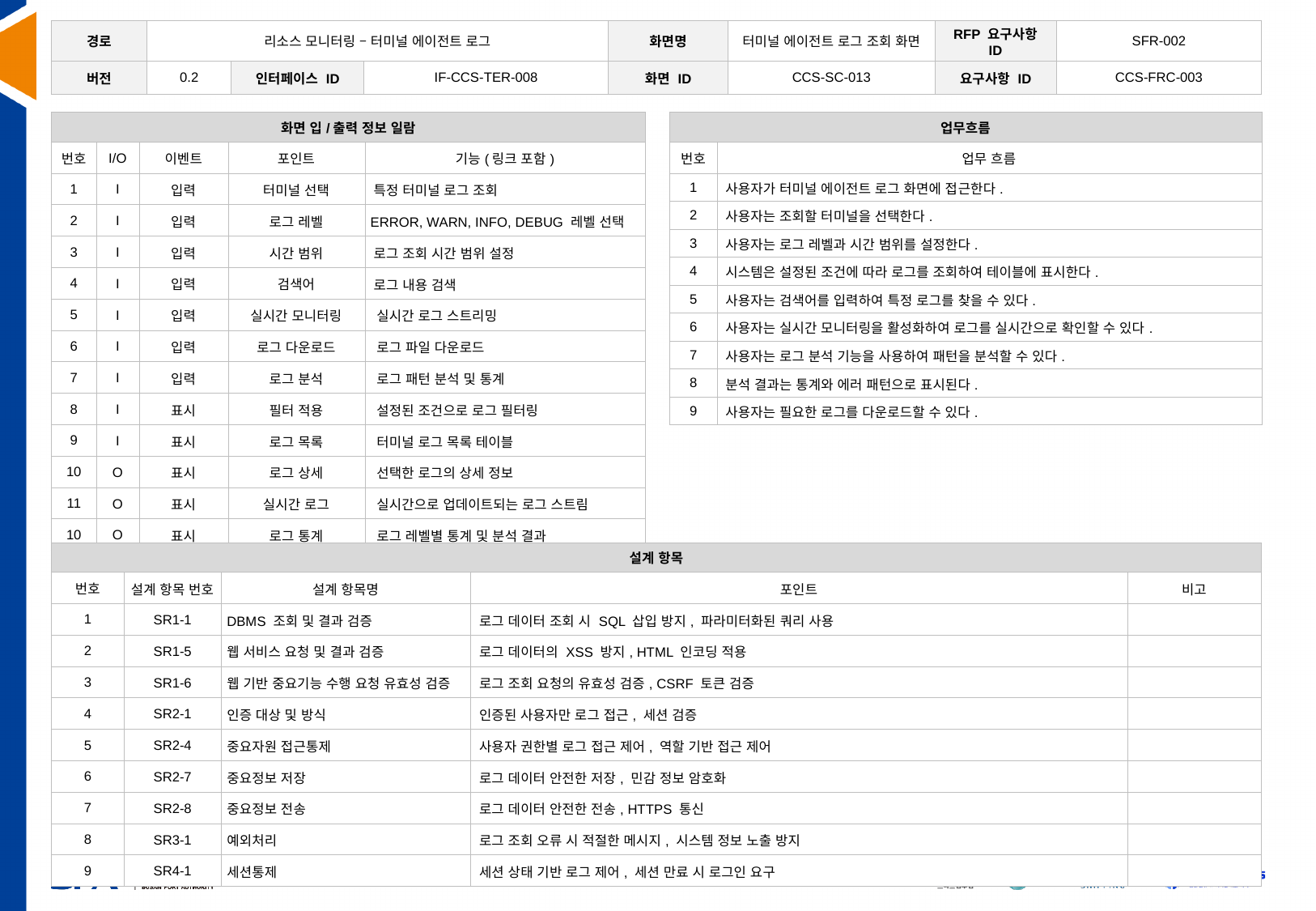

| 경로 | 리소스 모니터링 – 터미널 에이전트 로그 |  |  | 화면명 | 터미널 에이전트 로그 조회 화면 | RFP 요구사항 ID | SFR-002 |
| --- | --- | --- | --- | --- | --- | --- | --- |
| 버전 | 0.2 | 인터페이스 ID | IF-CCS-TER-008 | 화면 ID | CCS-SC-013 | 요구사항 ID | CCS-FRC-003 |
| 화면 입/출력 정보 일람 |  |  |  |  |
| --- | --- | --- | --- | --- |
| 번호 | I/O | 이벤트 | 포인트 | 기능(링크 포함) |
| 1 | I | 입력 | 터미널 선택 | 특정 터미널 로그 조회 |
| 2 | I | 입력 | 로그 레벨 | ERROR, WARN, INFO, DEBUG 레벨 선택 |
| 3 | I | 입력 | 시간 범위 | 로그 조회 시간 범위 설정 |
| 4 | I | 입력 | 검색어 | 로그 내용 검색 |
| 5 | I | 입력 | 실시간 모니터링 | 실시간 로그 스트리밍 |
| 6 | I | 입력 | 로그 다운로드 | 로그 파일 다운로드 |
| 7 | I | 입력 | 로그 분석 | 로그 패턴 분석 및 통계 |
| 8 | I | 표시 | 필터 적용 | 설정된 조건으로 로그 필터링 |
| 9 | I | 표시 | 로그 목록 | 터미널 로그 목록 테이블 |
| 10 | O | 표시 | 로그 상세 | 선택한 로그의 상세 정보 |
| 11 | O | 표시 | 실시간 로그 | 실시간으로 업데이트되는 로그 스트림 |
| 10 | O | 표시 | 로그 통계 | 로그 레벨별 통계 및 분석 결과 |
| 11 | O | 표시 | 에러 패턴 | 에러 로그 패턴 분석 결과 |
| 업무흐름 |  |
| --- | --- |
| 번호 | 업무 흐름 |
| 1 | 사용자가 터미널 에이전트 로그 화면에 접근한다. |
| 2 | 사용자는 조회할 터미널을 선택한다. |
| 3 | 사용자는 로그 레벨과 시간 범위를 설정한다. |
| 4 | 시스템은 설정된 조건에 따라 로그를 조회하여 테이블에 표시한다. |
| 5 | 사용자는 검색어를 입력하여 특정 로그를 찾을 수 있다. |
| 6 | 사용자는 실시간 모니터링을 활성화하여 로그를 실시간으로 확인할 수 있다. |
| 7 | 사용자는 로그 분석 기능을 사용하여 패턴을 분석할 수 있다. |
| 8 | 분석 결과는 통계와 에러 패턴으로 표시된다. |
| 9 | 사용자는 필요한 로그를 다운로드할 수 있다. |
| 설계 항목 |  |  |  |  |
| --- | --- | --- | --- | --- |
| 번호 | 설계 항목 번호 | 설계 항목명 | 포인트 | 비고 |
| 1 | SR1-1 | DBMS 조회 및 결과 검증 | 로그 데이터 조회 시 SQL 삽입 방지, 파라미터화된 쿼리 사용 |  |
| 2 | SR1-5 | 웹 서비스 요청 및 결과 검증 | 로그 데이터의 XSS 방지, HTML 인코딩 적용 |  |
| 3 | SR1-6 | 웹 기반 중요기능 수행 요청 유효성 검증 | 로그 조회 요청의 유효성 검증, CSRF 토큰 검증 |  |
| 4 | SR2-1 | 인증 대상 및 방식 | 인증된 사용자만 로그 접근, 세션 검증 |  |
| 5 | SR2-4 | 중요자원 접근통제 | 사용자 권한별 로그 접근 제어, 역할 기반 접근 제어 |  |
| 6 | SR2-7 | 중요정보 저장 | 로그 데이터 안전한 저장, 민감 정보 암호화 |  |
| 7 | SR2-8 | 중요정보 전송 | 로그 데이터 안전한 전송, HTTPS 통신 |  |
| 8 | SR3-1 | 예외처리 | 로그 조회 오류 시 적절한 메시지, 시스템 정보 노출 방지 |  |
| 9 | SR4-1 | 세션통제 | 세션 상태 기반 로그 제어, 세션 만료 시 로그인 요구 |  |